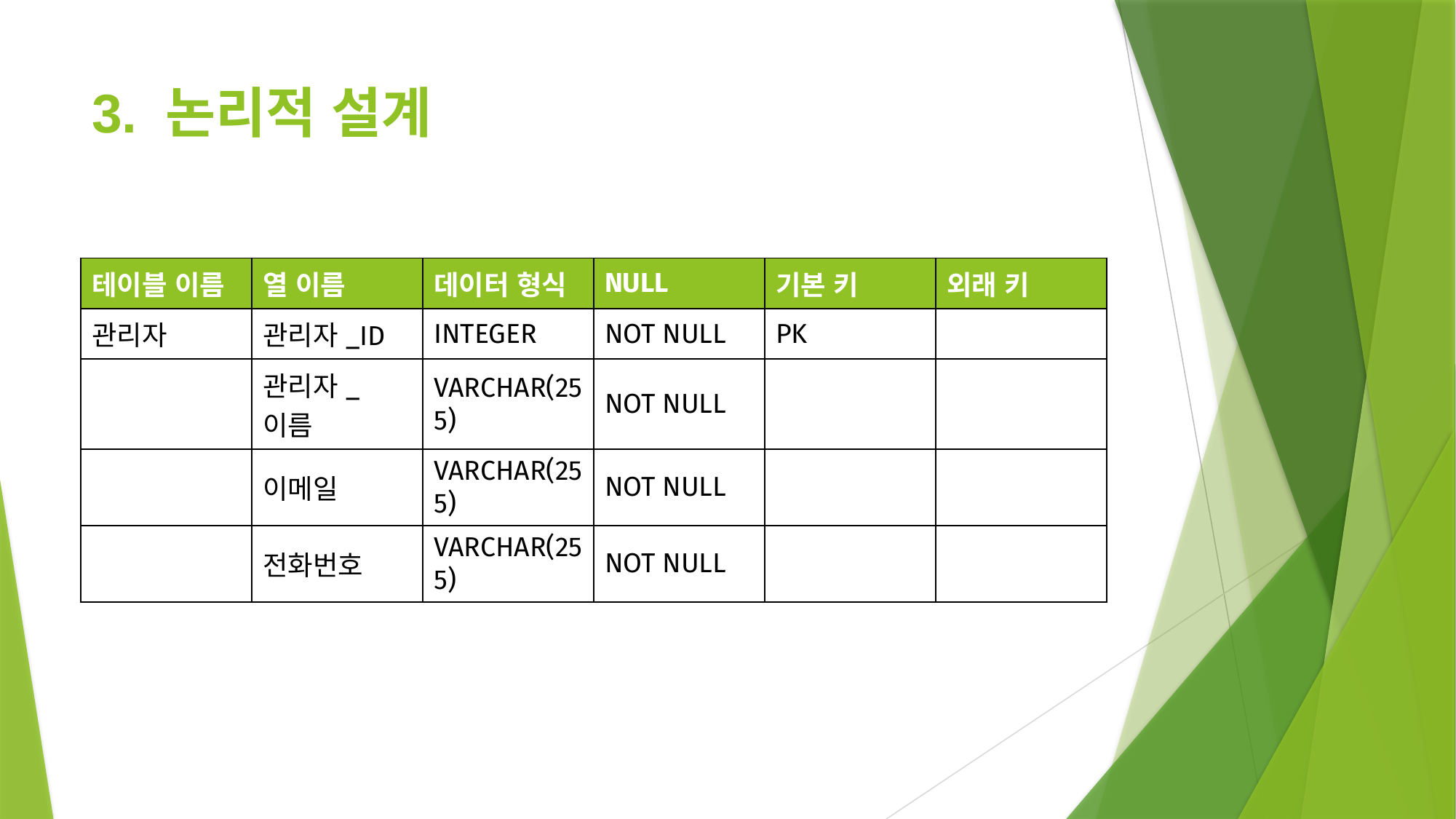

# 3. 논리적 설계
| 테이블 이름 | 열 이름 | 데이터 형식 | NULL | 기본 키 | 외래 키 |
| --- | --- | --- | --- | --- | --- |
| 관리자 | 관리자\_ID | INTEGER | NOT NULL | PK |  |
|  | 관리자\_이름 | VARCHAR(255) | NOT NULL |  |  |
|  | 이메일 | VARCHAR(255) | NOT NULL |  |  |
|  | 전화번호 | VARCHAR(255) | NOT NULL |  |  |